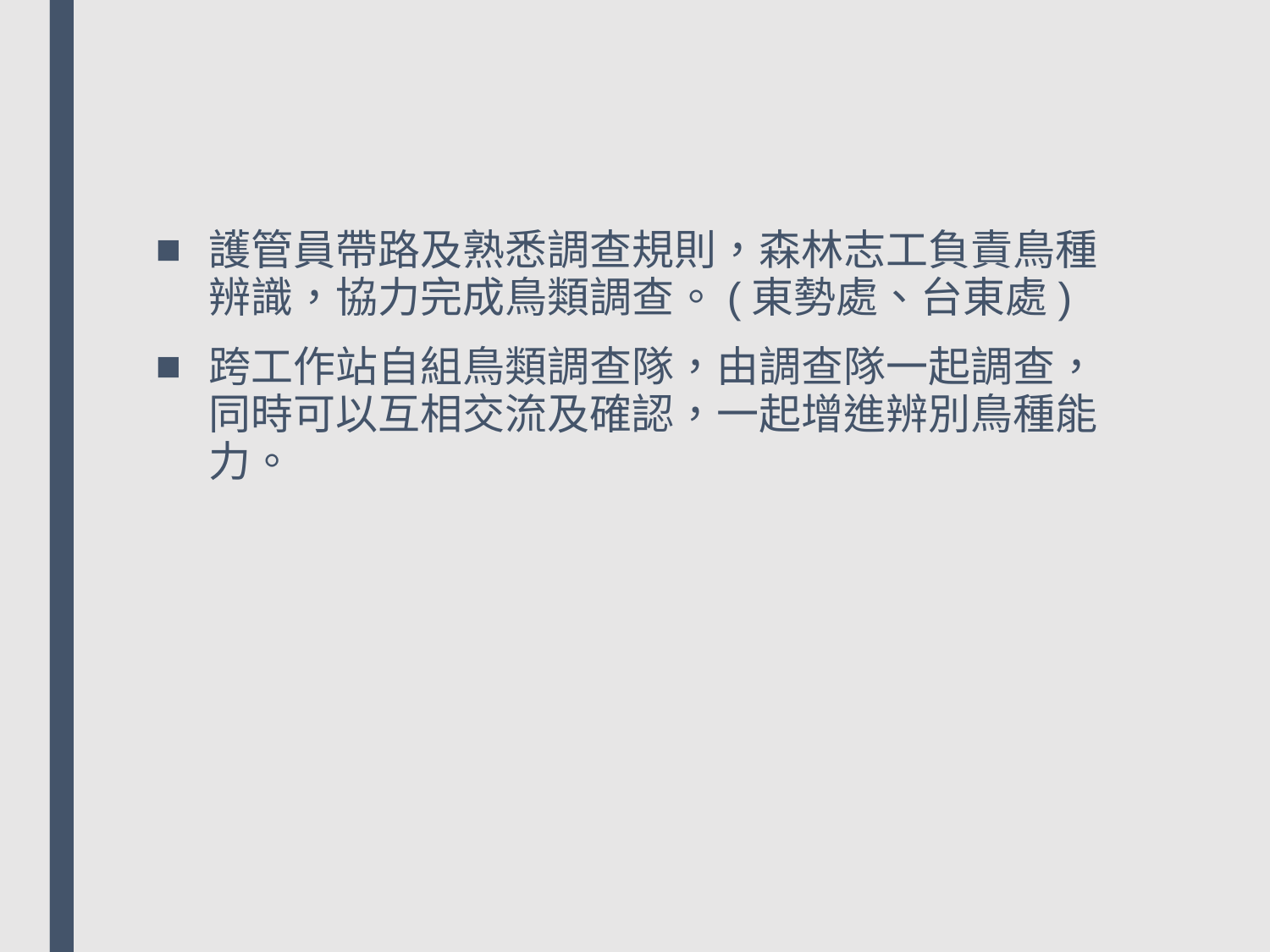

#
護管員帶路及熟悉調查規則，森林志工負責鳥種辨識，協力完成鳥類調查。(東勢處、台東處)
跨工作站自組鳥類調查隊，由調查隊一起調查，同時可以互相交流及確認，一起增進辨別鳥種能力。